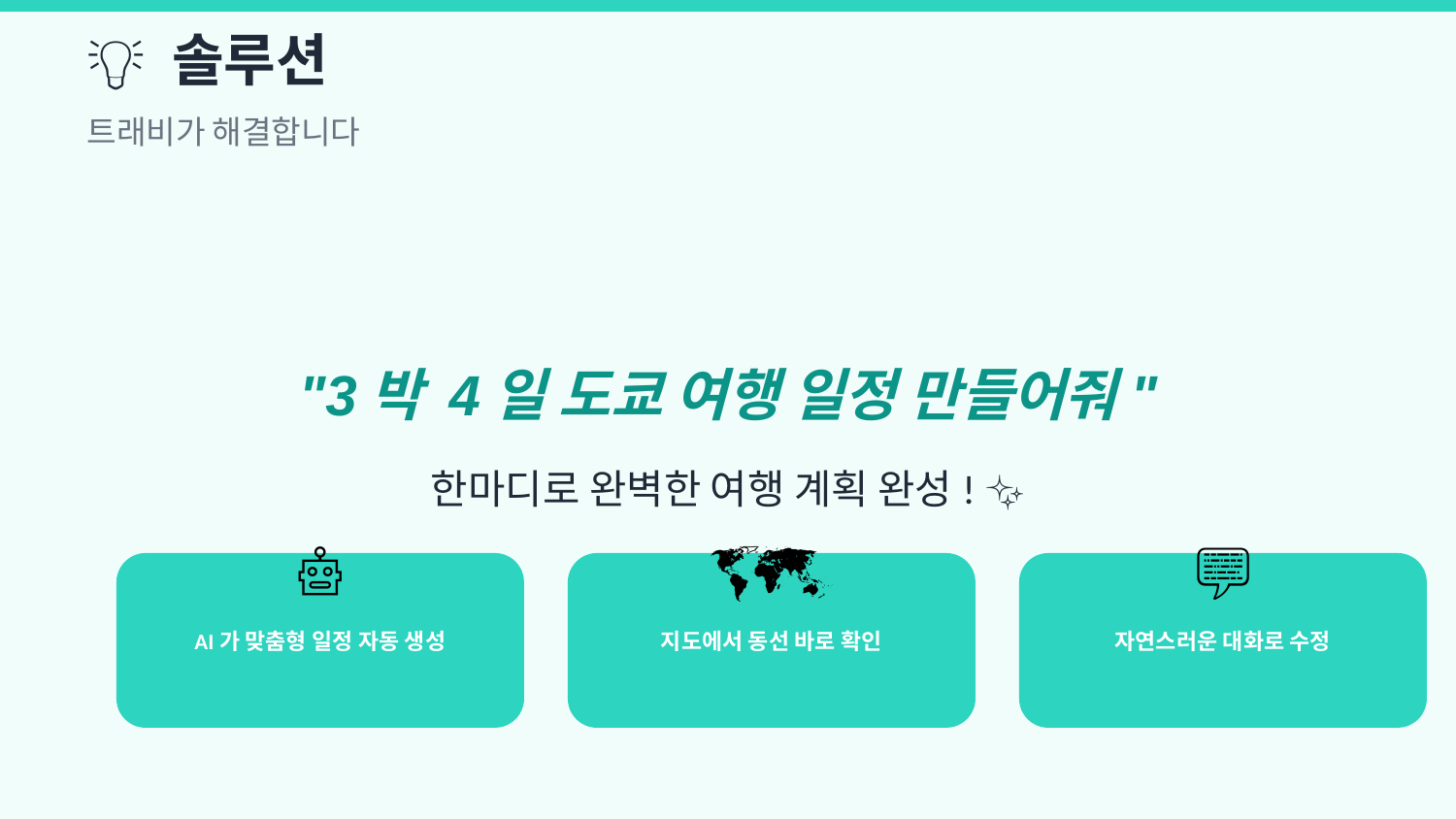

💡 솔루션
트래비가 해결합니다
"3박 4일 도쿄 여행 일정 만들어줘"
한마디로 완벽한 여행 계획 완성! ✨

🤖
🗺️
💬
AI가 맞춤형 일정 자동 생성
지도에서 동선 바로 확인
자연스러운 대화로 수정